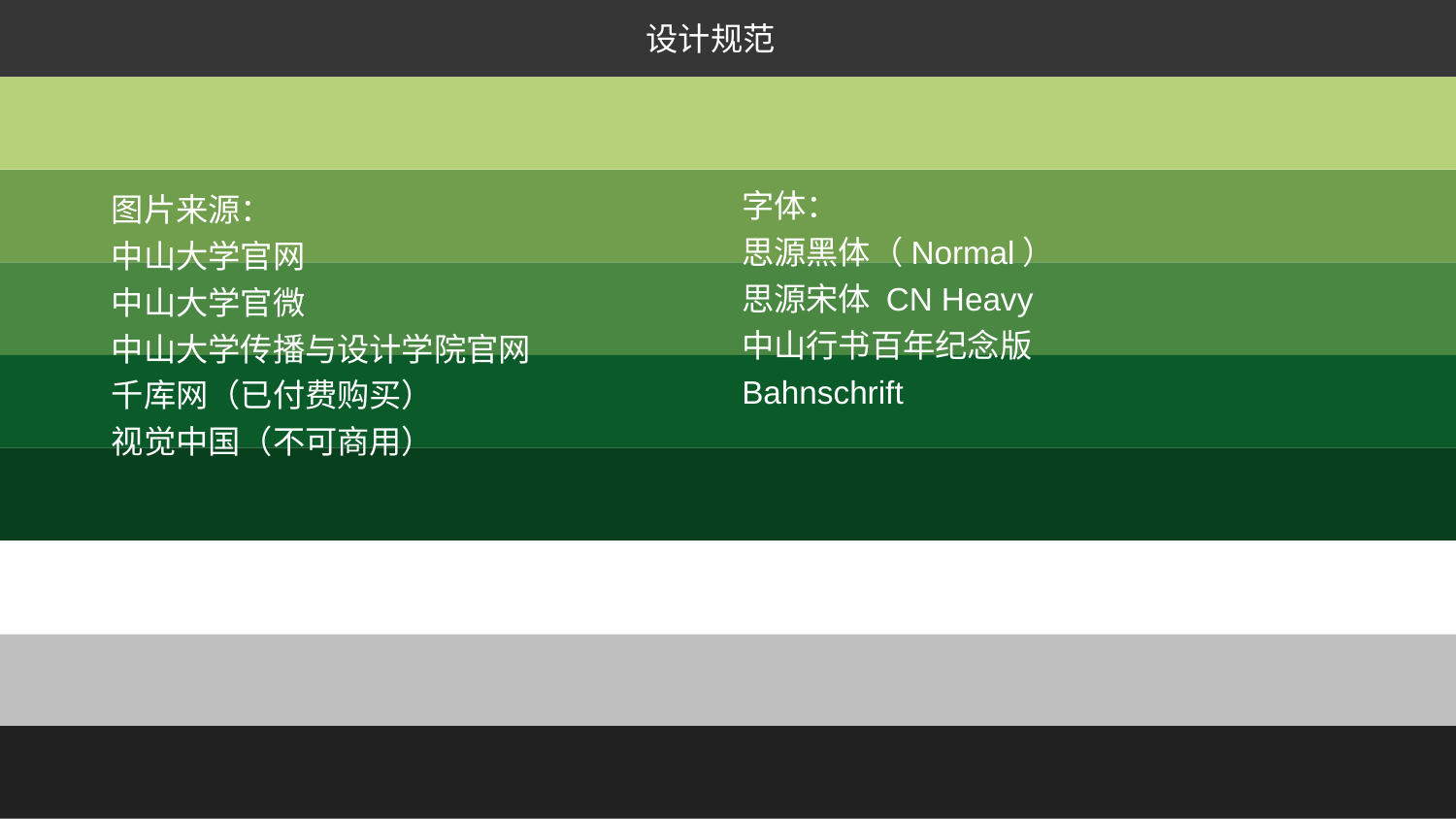

设计规范

字体：
思源黑体（Normal）
思源宋体 CN Heavy
中山行书百年纪念版
Bahnschrift
图片来源：
中山大学官网
中山大学官微
中山大学传播与设计学院官网
千库网（已付费购买）
视觉中国（不可商用）
28